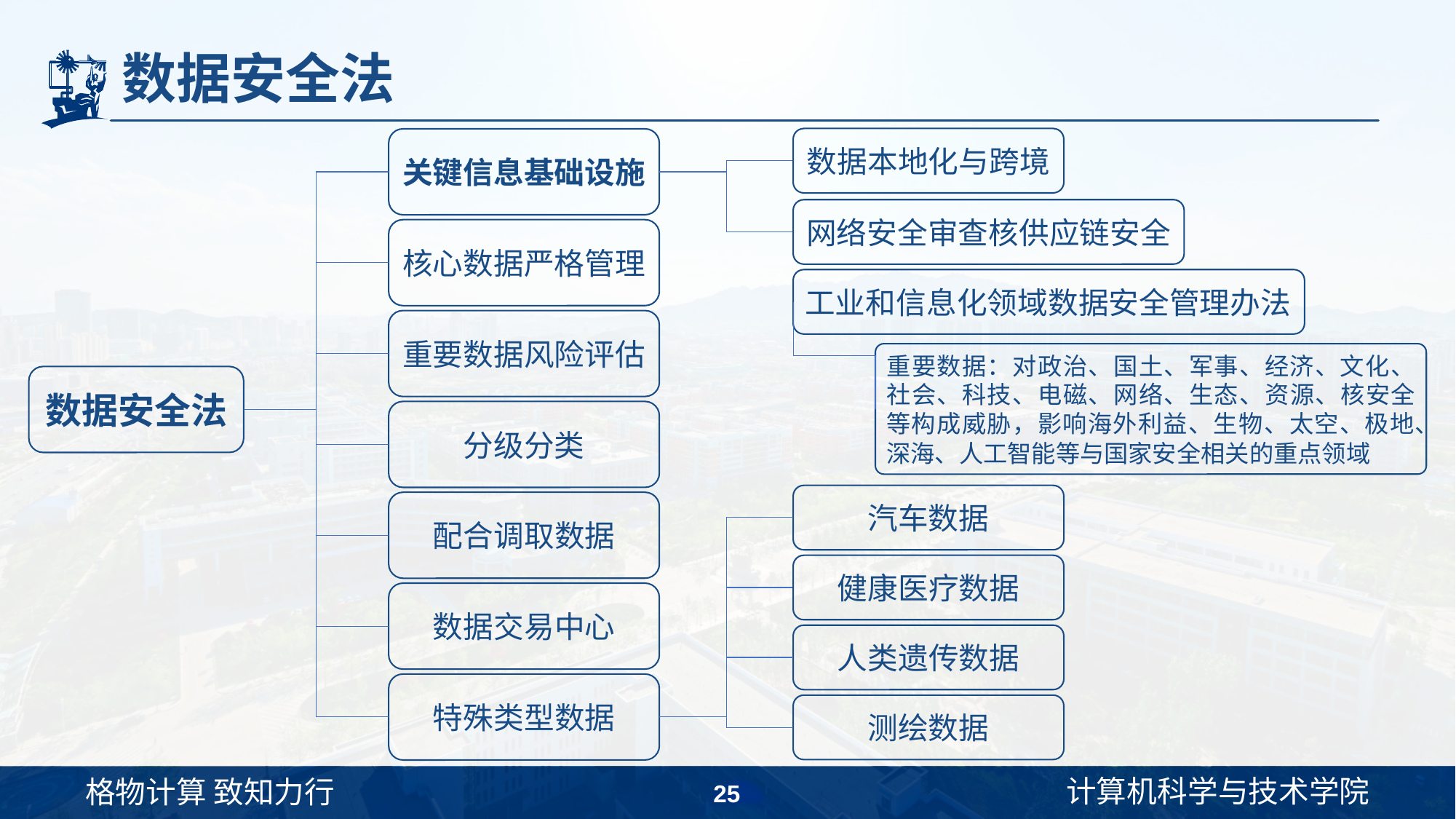

# 数据安全法
数据本地化与跨境
关键信息基础设施
网络安全审查核供应链安全
核心数据严格管理
工业和信息化领域数据安全管理办法
重要数据风险评估
重要数据：对政治、国土、军事、经济、文化、社会、科技、电磁、网络、生态、资源、核安全等构成威胁，影响海外利益、生物、太空、极地、深海、人工智能等与国家安全相关的重点领域
数据安全法
分级分类
汽车数据
配合调取数据
健康医疗数据
数据交易中心
人类遗传数据
特殊类型数据
测绘数据
25